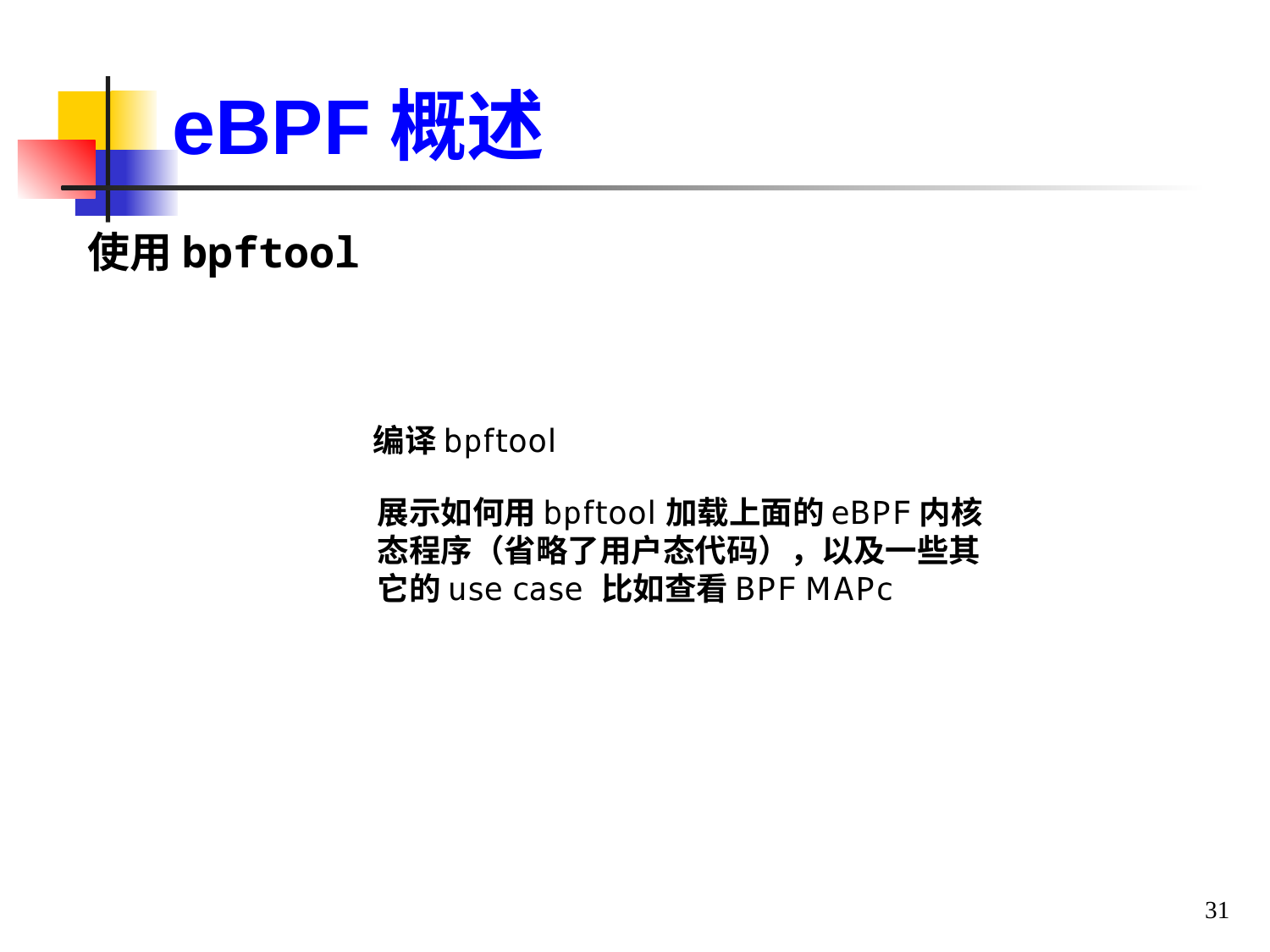

eBPF概述
使用bpftool
编译bpftool
展示如何用bpftool加载上面的eBPF内核态程序（省略了用户态代码），以及一些其它的use case 比如查看BPF MAPc
31